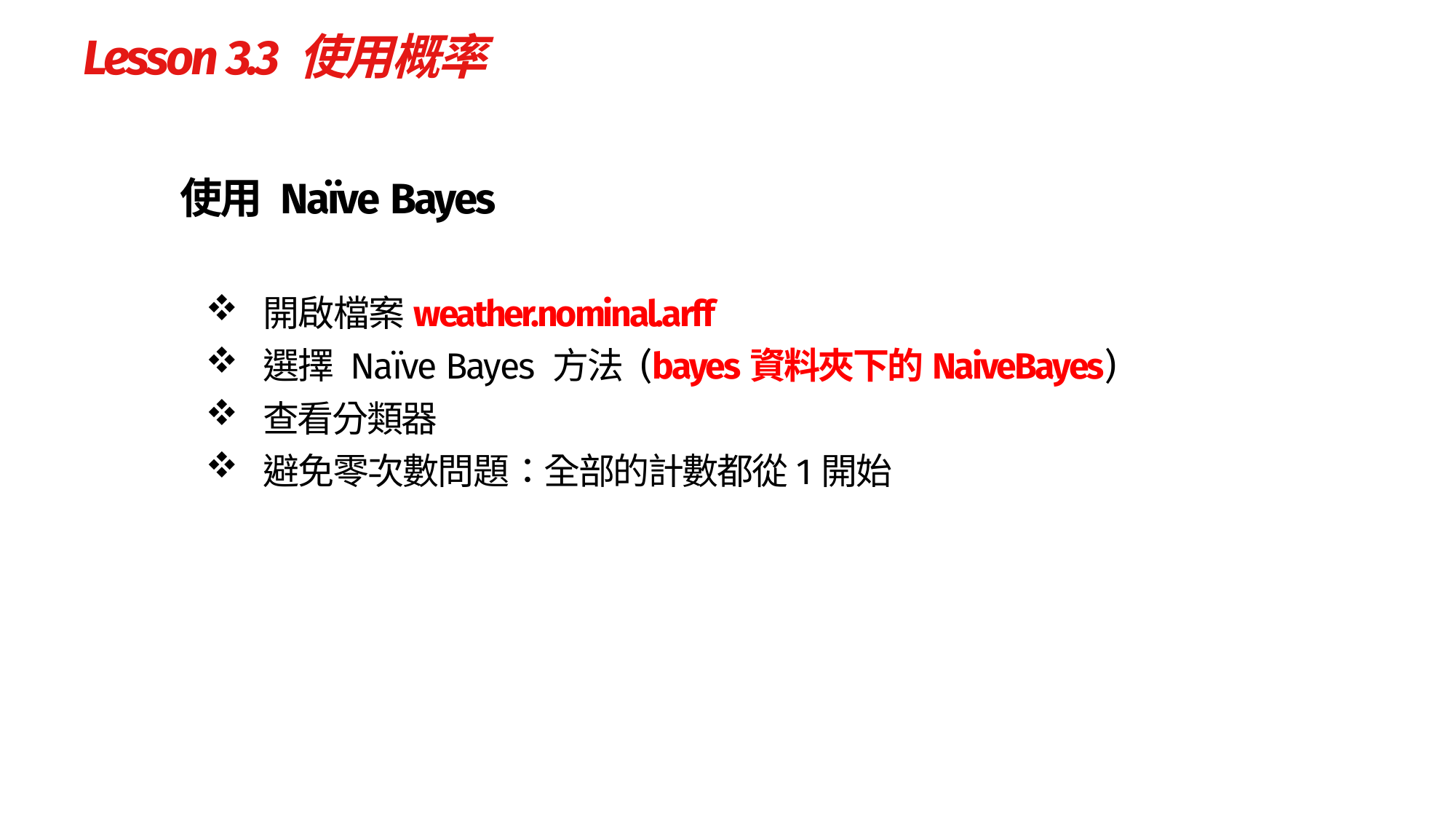

# Lesson 3.3 使用概率
使用 Naïve Bayes

開啟檔案weather.nominal.arff
選擇 Naïve Bayes 方法 (bayes資料夾下的NaiveBayes)
查看分類器
避免零次數問題：全部的計數都從1開始